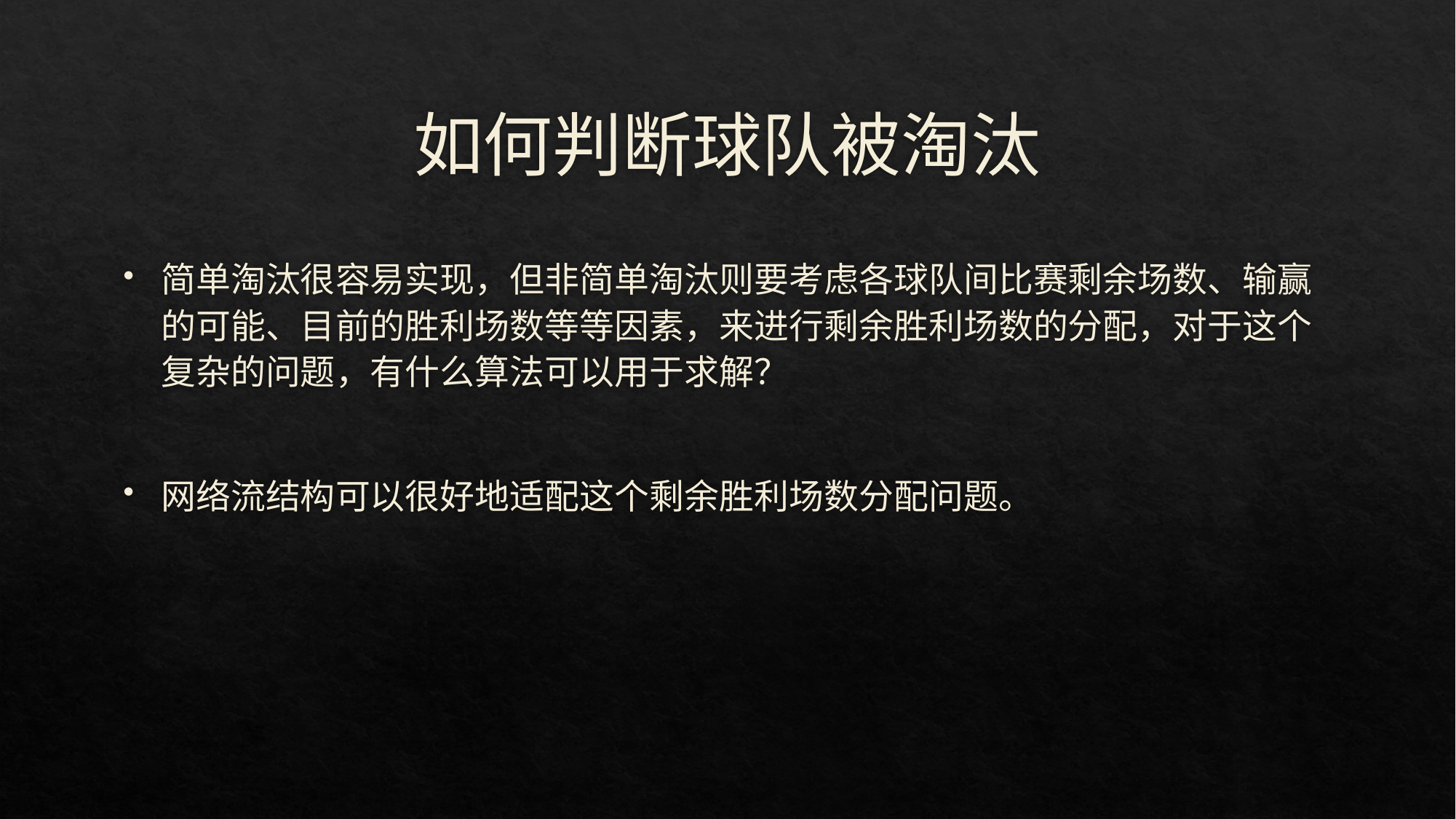

# 如何判断球队被淘汰

简单淘汰很容易实现，但非简单淘汰则要考虑各球队间比赛剩余场数、输赢的可能、目前的胜利场数等等因素，来进行剩余胜利场数的分配，对于这个复杂的问题，有什么算法可以用于求解？

网络流结构可以很好地适配这个剩余胜利场数分配问题。